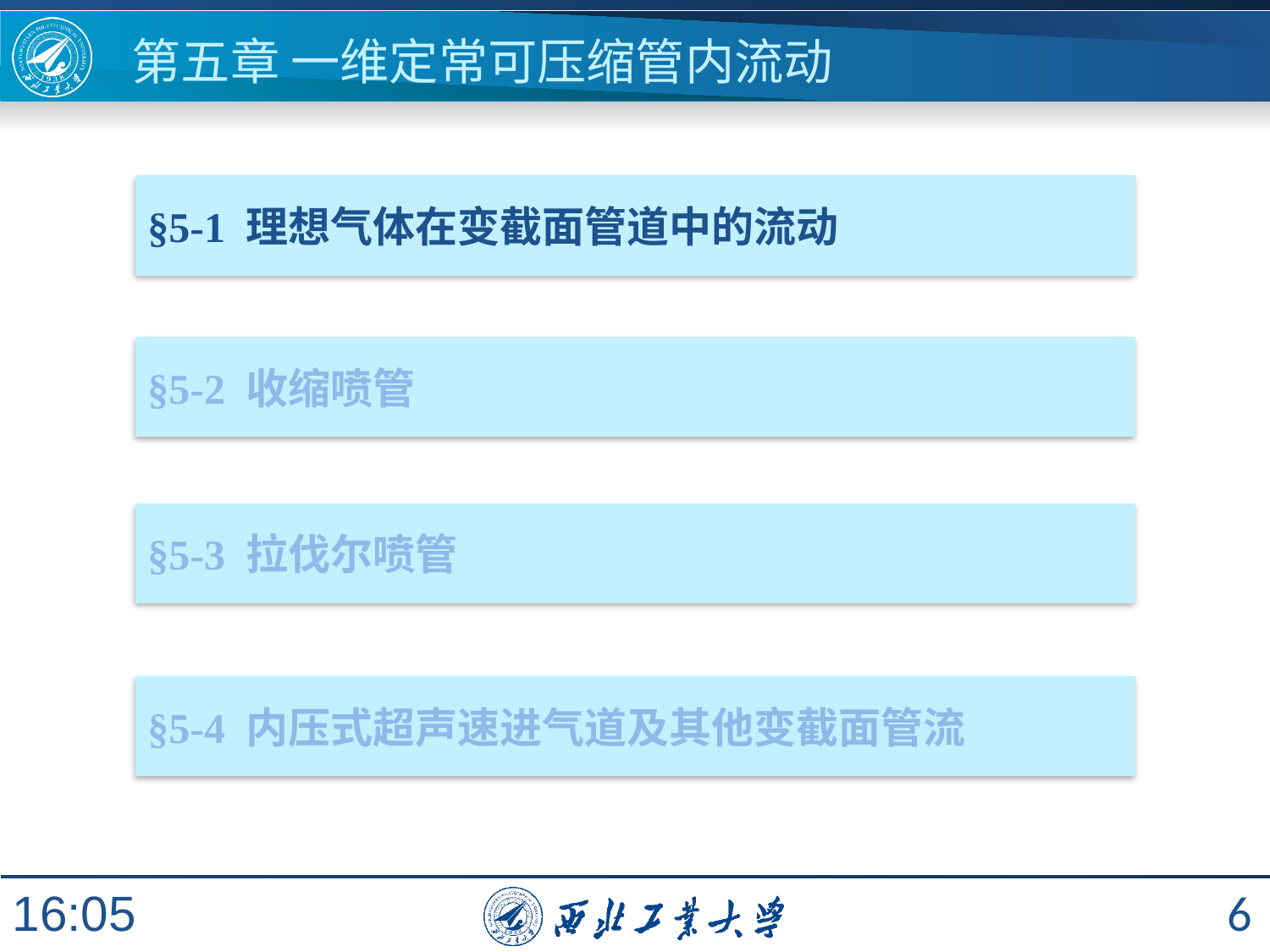

# 第五章 一维定常可压缩管内流动
§5-1 理想气体在变截面管道中的流动
§5-2 收缩喷管
§5-3 拉伐尔喷管
§5-4 内压式超声速进气道及其他变截面管流
6